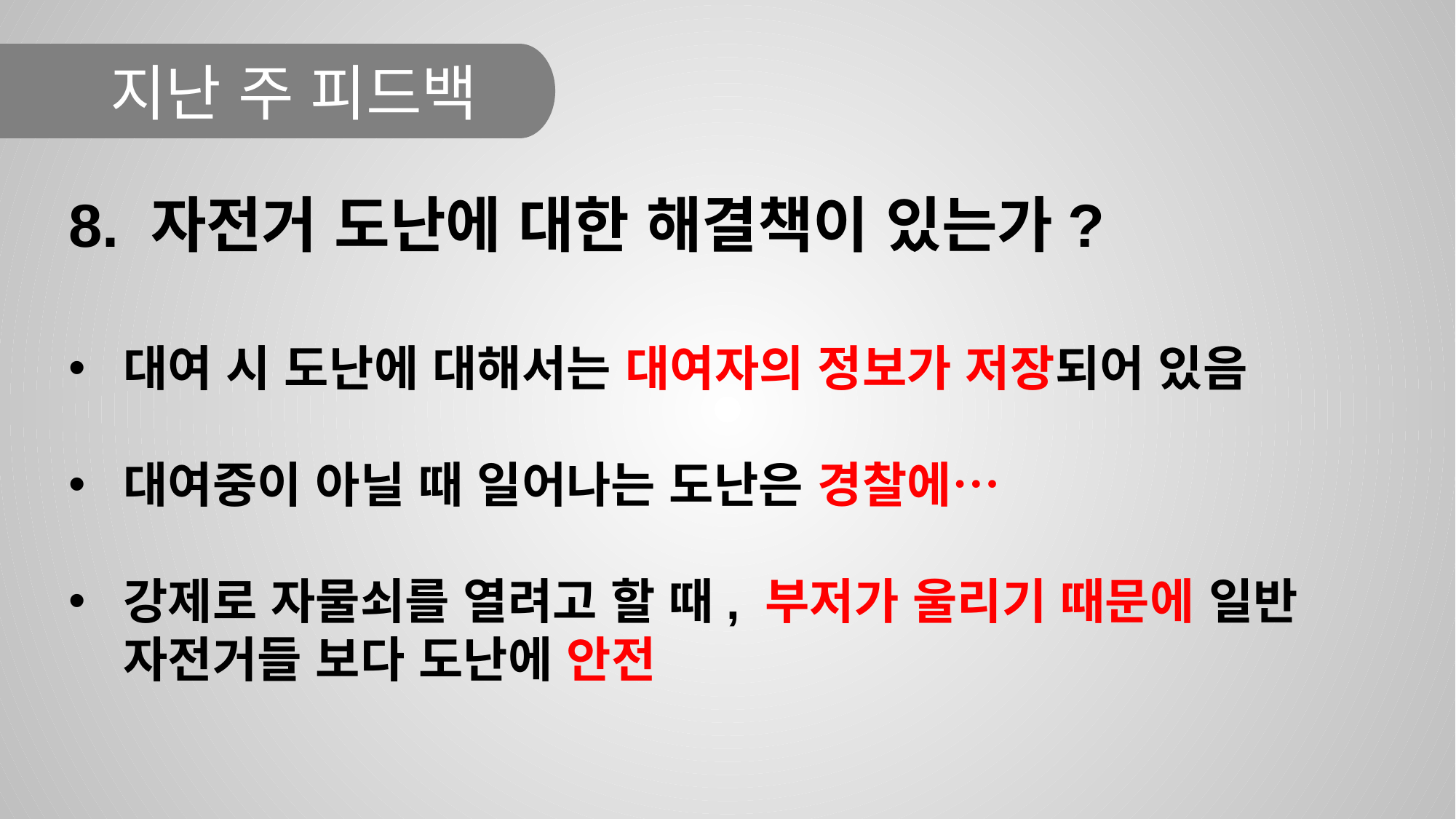

지난 주 피드백
8. 자전거 도난에 대한 해결책이 있는가?
대여 시 도난에 대해서는 대여자의 정보가 저장되어 있음

대여중이 아닐 때 일어나는 도난은 경찰에…

강제로 자물쇠를 열려고 할 때, 부저가 울리기 때문에 일반 자전거들 보다 도난에 안전